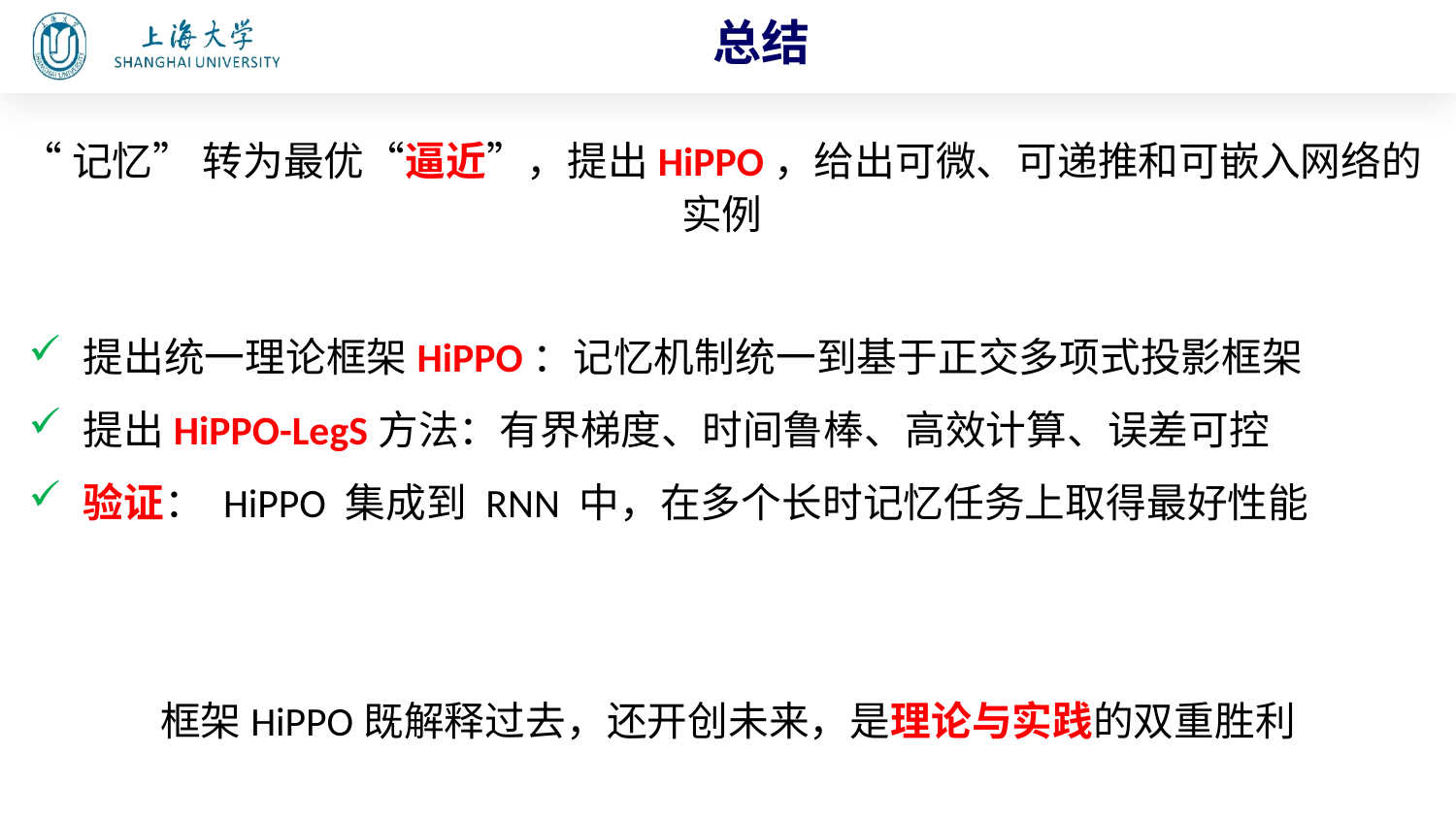

总结
“记忆” 转为最优“逼近”，提出HiPPO，给出可微、可递推和可嵌入网络的实例
提出统一理论框架HiPPO：记忆机制统一到基于正交多项式投影框架
提出HiPPO-LegS方法：有界梯度、时间鲁棒、高效计算、误差可控
验证： HiPPO 集成到 RNN 中，在多个长时记忆任务上取得最好性能

框架HiPPO既解释过去，还开创未来，是理论与实践的双重胜利